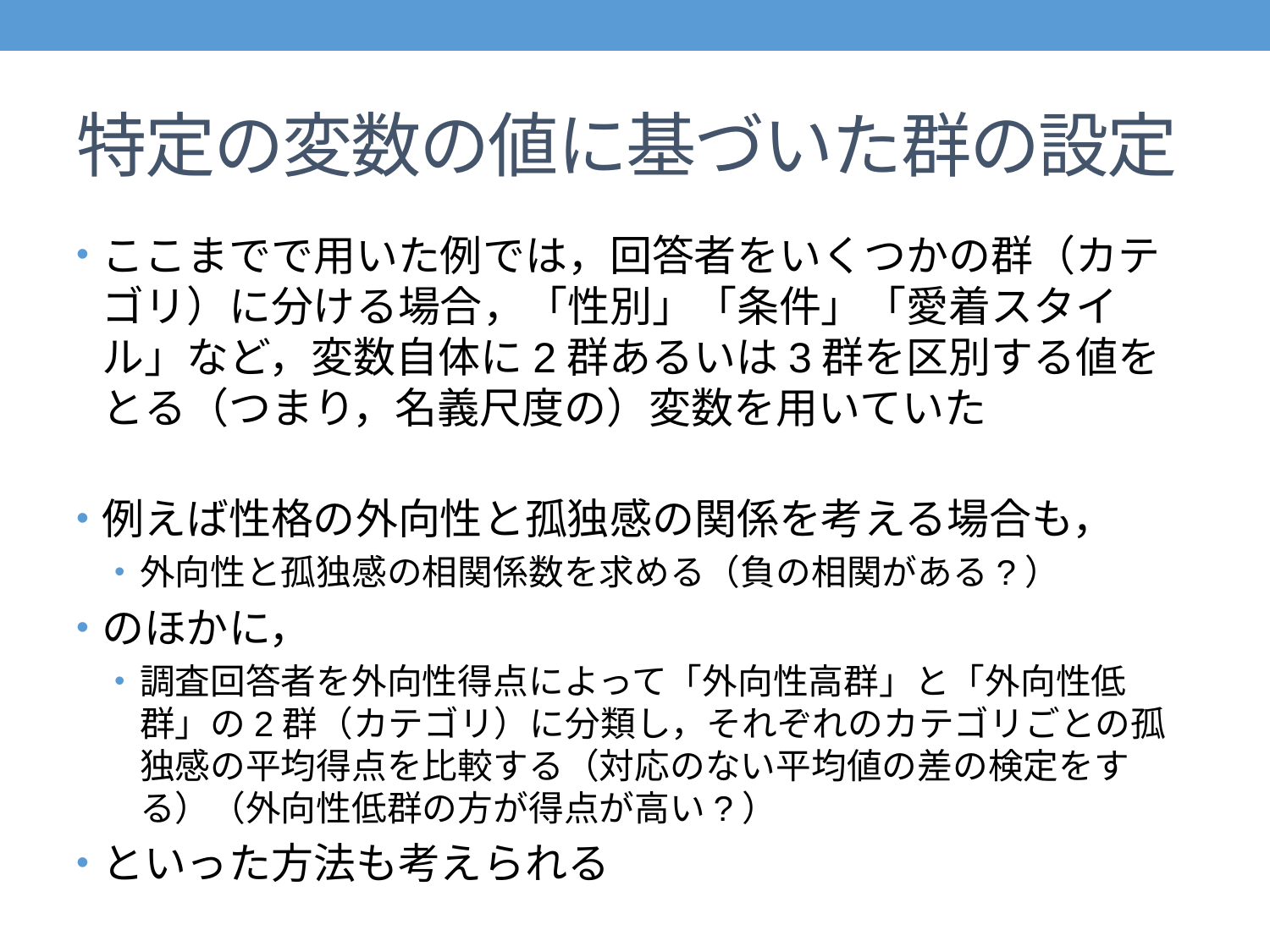

# 特定の変数の値に基づいた群の設定
ここまでで用いた例では，回答者をいくつかの群（カテゴリ）に分ける場合，「性別」「条件」「愛着スタイル」など，変数自体に2群あるいは3群を区別する値をとる（つまり，名義尺度の）変数を用いていた

例えば性格の外向性と孤独感の関係を考える場合も，
外向性と孤独感の相関係数を求める（負の相関がある?）
のほかに，
調査回答者を外向性得点によって「外向性高群」と「外向性低群」の2群（カテゴリ）に分類し，それぞれのカテゴリごとの孤独感の平均得点を比較する（対応のない平均値の差の検定をする）（外向性低群の方が得点が高い?）
といった方法も考えられる